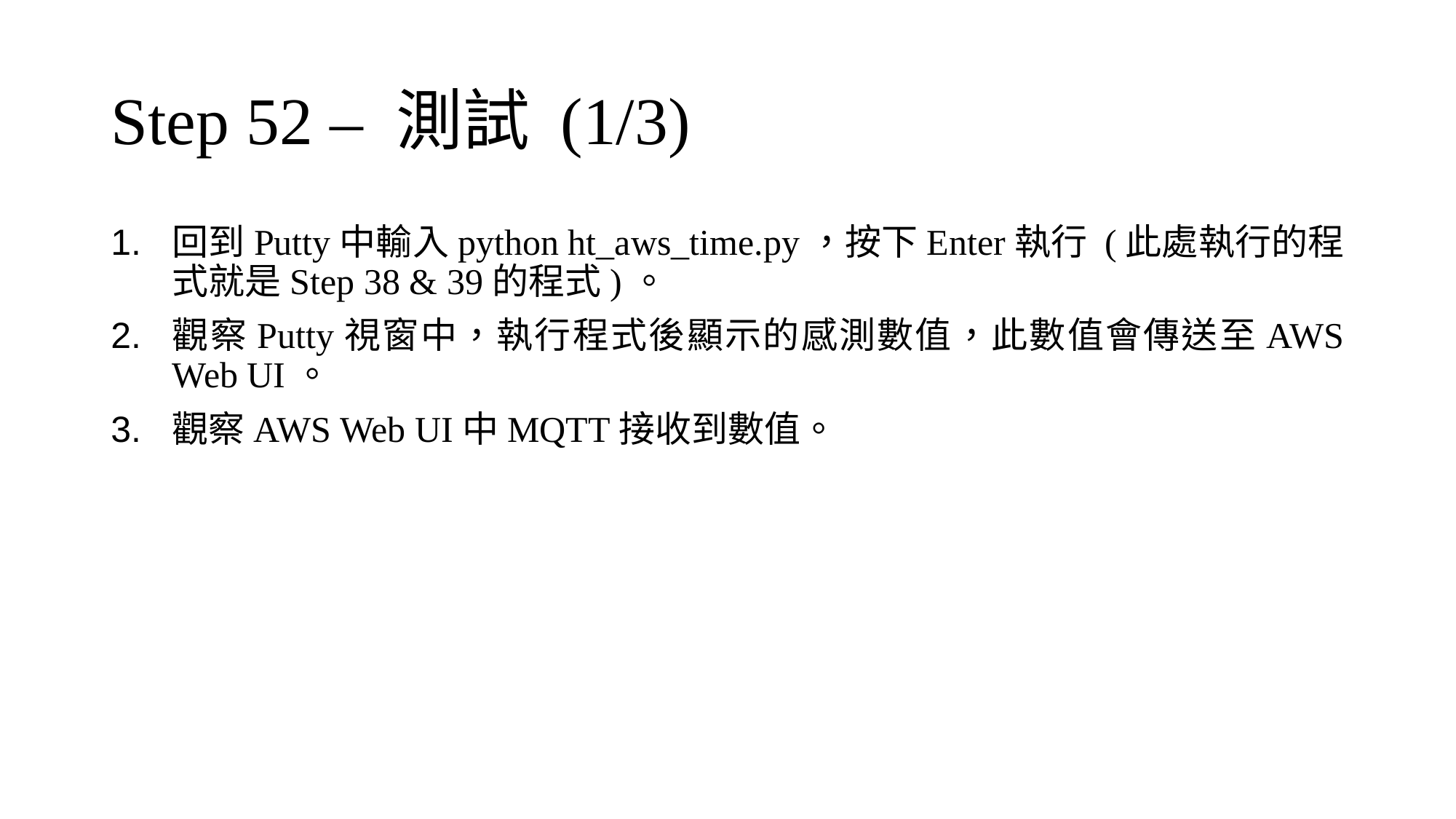

# Step 52 – 測試 (1/3)
回到Putty中輸入python ht_aws_time.py，按下Enter執行 (此處執行的程式就是Step 38 & 39的程式)。
觀察Putty視窗中，執行程式後顯示的感測數值，此數值會傳送至AWS Web UI。
觀察AWS Web UI中MQTT接收到數值。